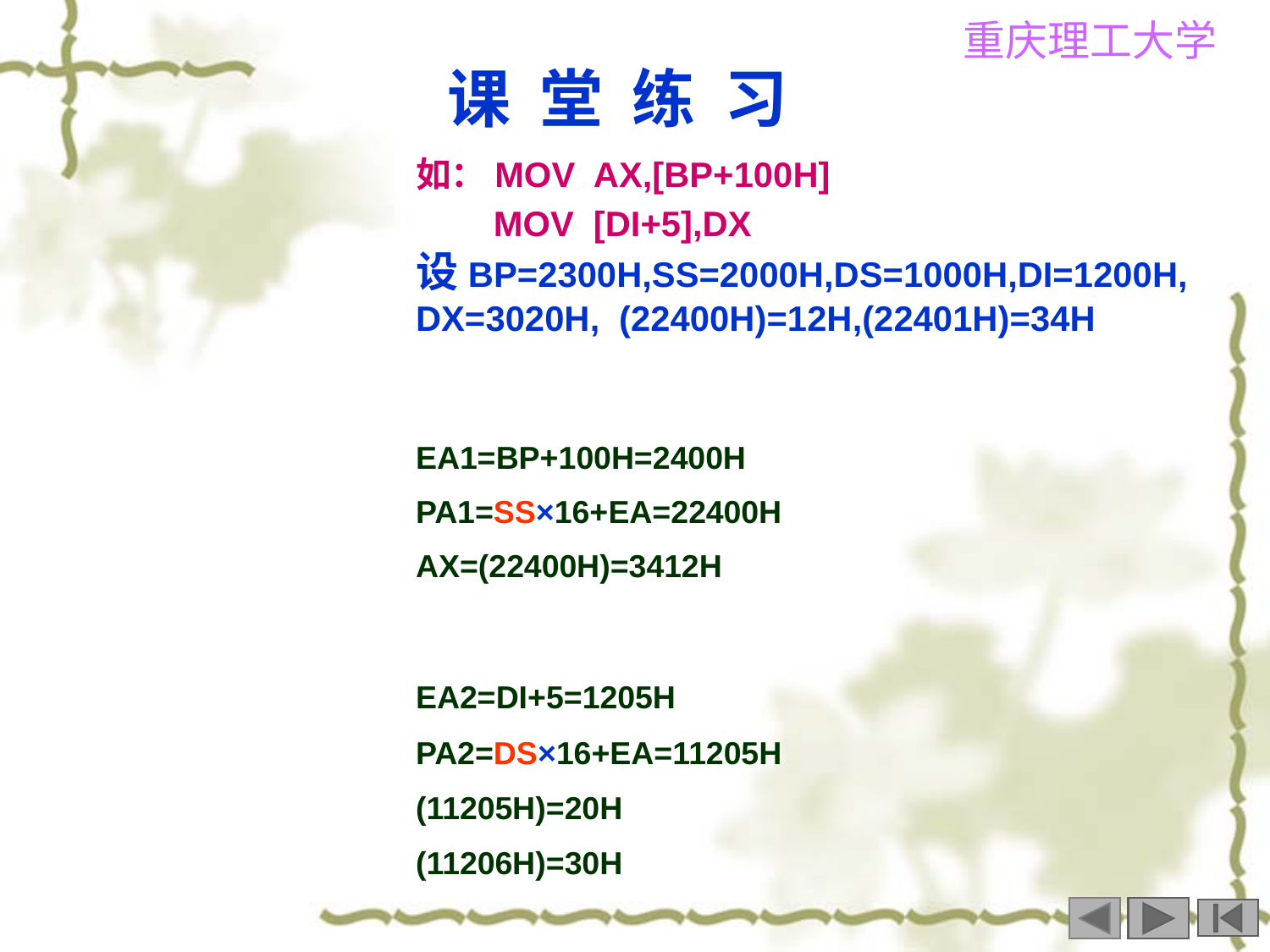

课  堂  练  习
如：MOV  AX,[BP+100H]
        MOV  [DI+5],DX
设BP=2300H,SS=2000H,DS=1000H,DI=1200H,
DX=3020H,  (22400H)=12H,(22401H)=34H
EA1=BP+100H=2400H
PA1=SS×16+EA=22400H
AX=(22400H)=3412H

EA2=DI+5=1205H
PA2=DS×16+EA=11205H
(11205H)=20H
(11206H)=30H